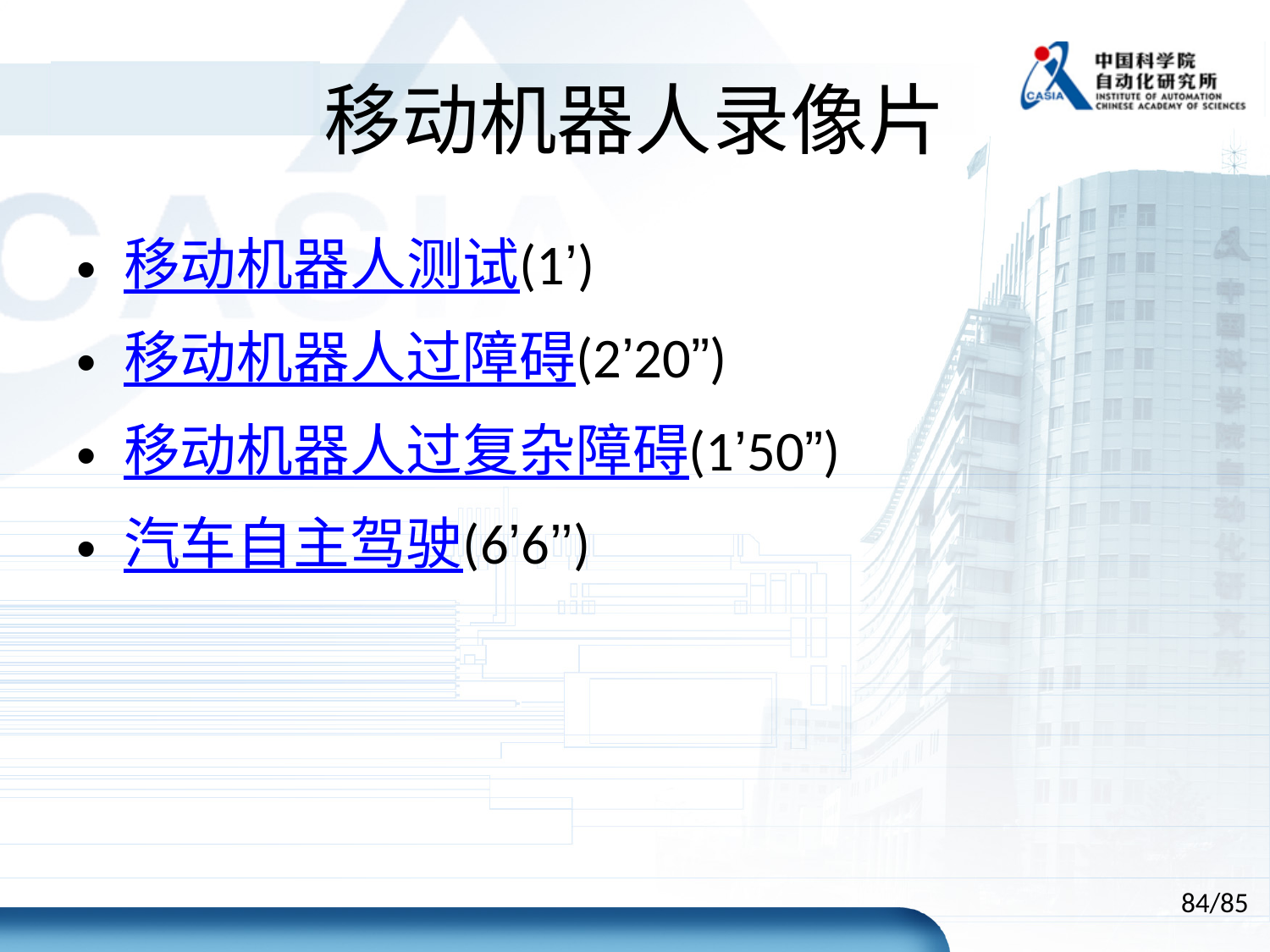

移动机器人录像片
移动机器人测试(1’)
移动机器人过障碍(2’20”)
移动机器人过复杂障碍(1’50”)
汽车自主驾驶(6’6’’)
84/85